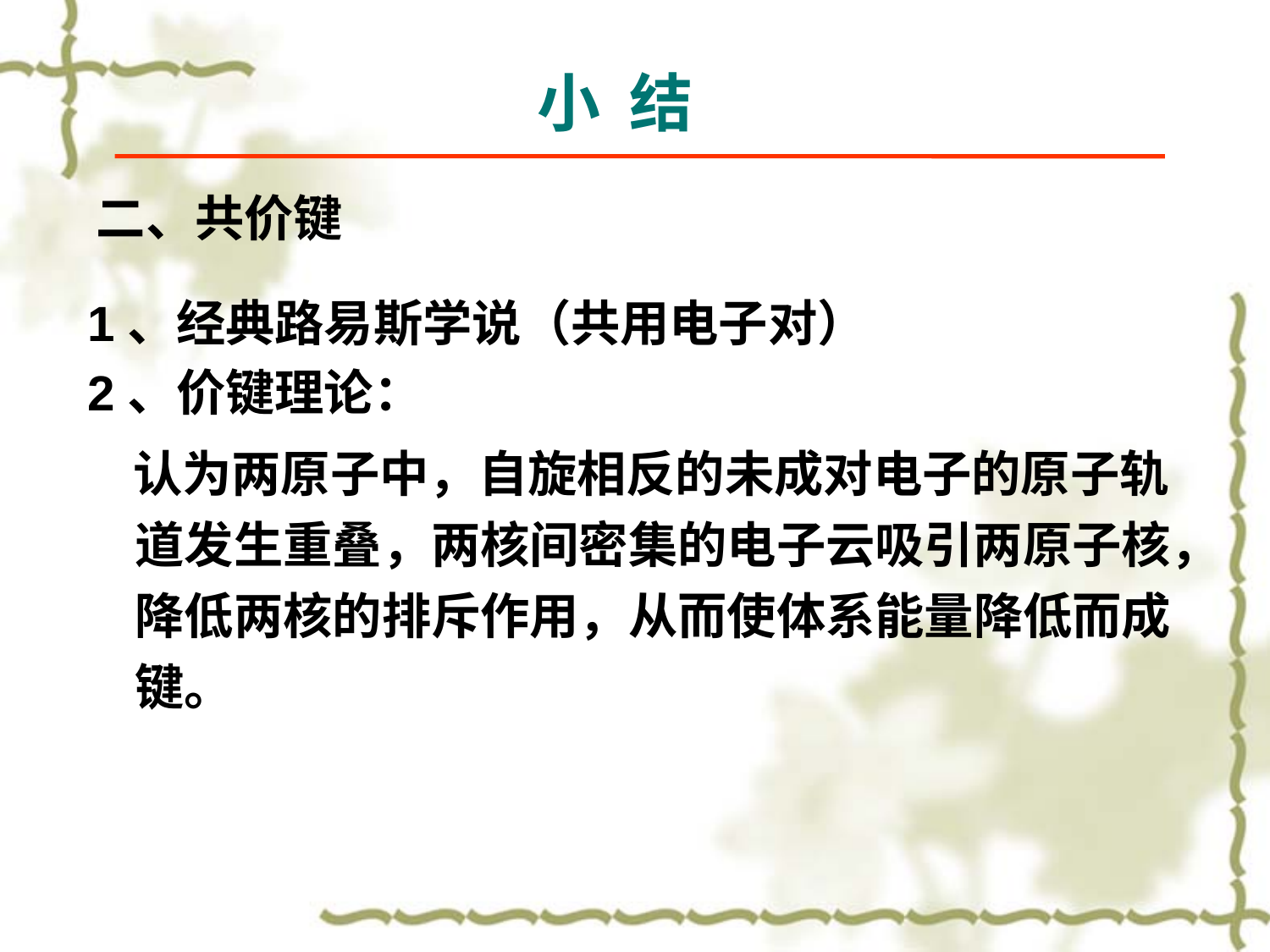

小  结

# 二、共价键
1、经典路易斯学说（共用电子对）
2、价键理论：
   认为两原子中，自旋相反的未成对电子的原子轨道发生重叠，两核间密集的电子云吸引两原子核，降低两核的排斥作用，从而使体系能量降低而成键。